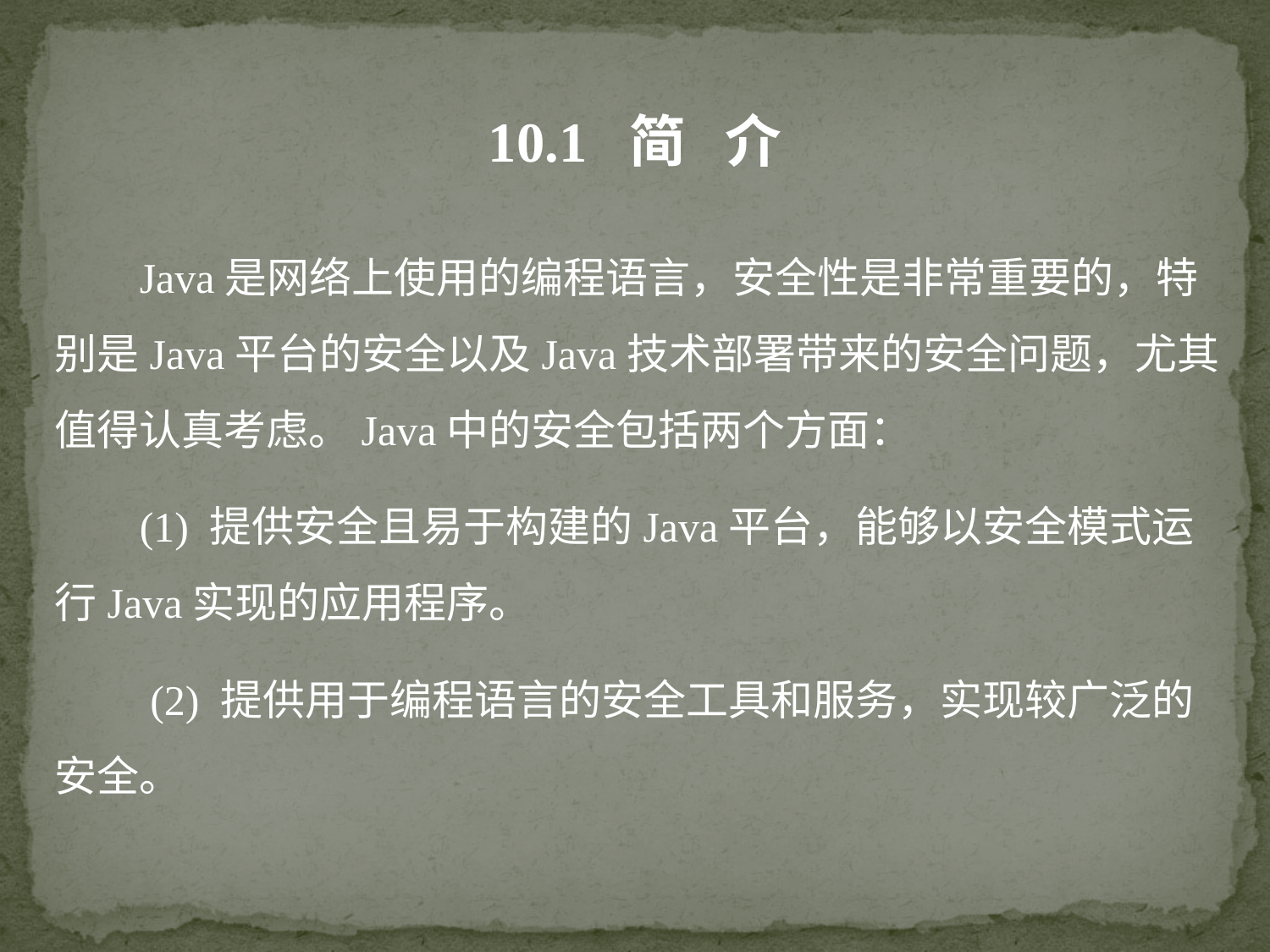

10.1  简   介
        Java是网络上使用的编程语言，安全性是非常重要的，特别是Java平台的安全以及Java技术部署带来的安全问题，尤其值得认真考虑。Java中的安全包括两个方面：
        (1) 提供安全且易于构建的Java平台，能够以安全模式运行Java实现的应用程序。
         (2) 提供用于编程语言的安全工具和服务，实现较广泛的安全。